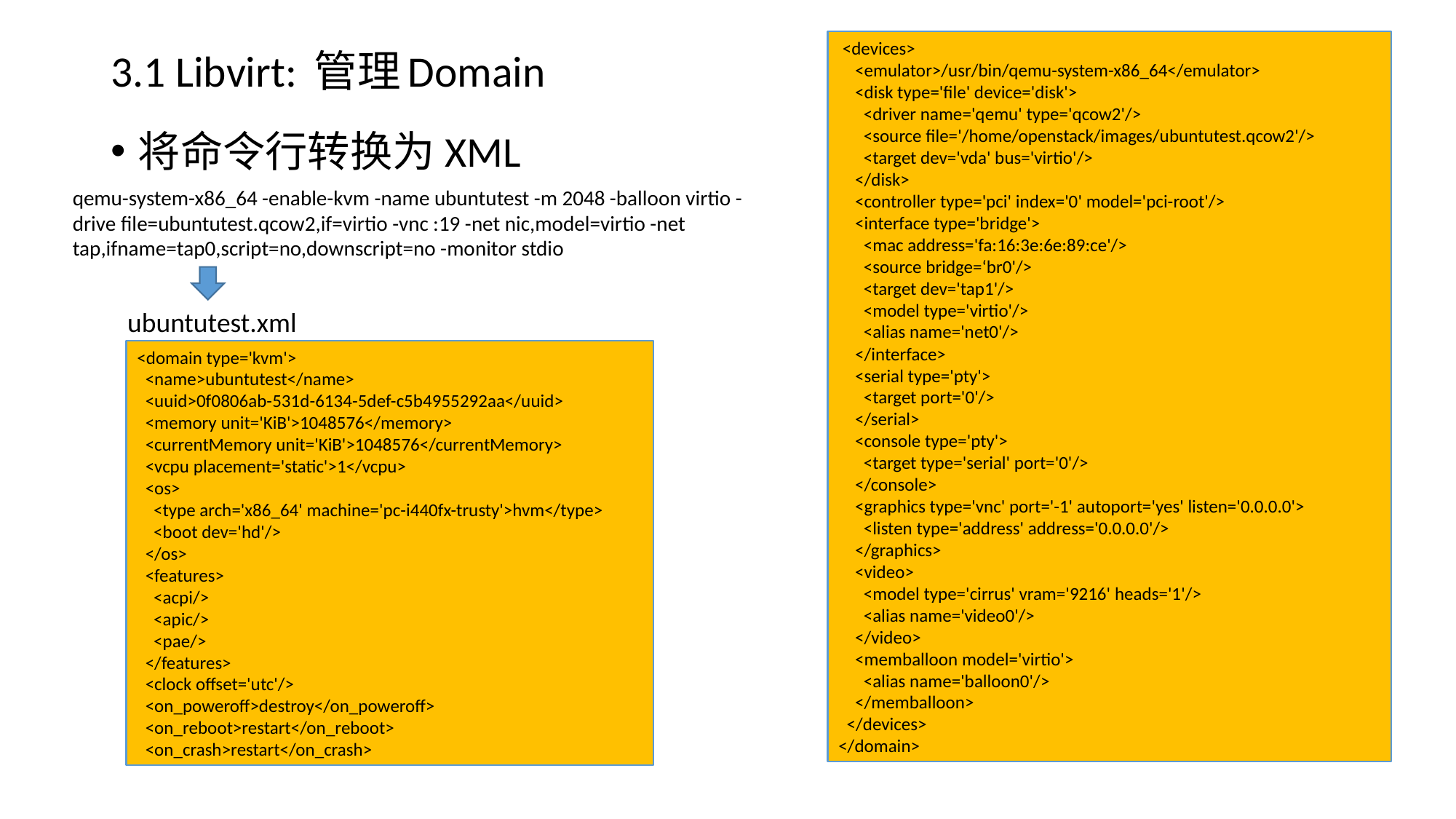

<devices>
    <emulator>/usr/bin/qemu-system-x86_64</emulator>
    <disk type='file' device='disk'>
      <driver name='qemu' type='qcow2'/>
      <source file='/home/openstack/images/ubuntutest.qcow2'/>
      <target dev='vda' bus='virtio'/>
    </disk>
    <controller type='pci' index='0' model='pci-root'/>
    <interface type='bridge'>
      <mac address='fa:16:3e:6e:89:ce'/>
      <source bridge=‘br0'/>
      <target dev='tap1'/>
      <model type='virtio'/>
      <alias name='net0'/>
    </interface>
    <serial type='pty'>
      <target port='0'/>
    </serial>
    <console type='pty'>
      <target type='serial' port='0'/>
    </console>
    <graphics type='vnc' port='-1' autoport='yes' listen='0.0.0.0'>
      <listen type='address' address='0.0.0.0'/>
    </graphics>
    <video>
      <model type='cirrus' vram='9216' heads='1'/>
      <alias name='video0'/>
    </video>
    <memballoon model='virtio'>
      <alias name='balloon0'/>
    </memballoon>
  </devices>
</domain>
# 3.1 Libvirt: 管理Domain
将命令行转换为XML
qemu-system-x86_64 -enable-kvm -name ubuntutest -m 2048 -balloon virtio -drive file=ubuntutest.qcow2,if=virtio -vnc :19 -net nic,model=virtio -net tap,ifname=tap0,script=no,downscript=no -monitor stdio

ubuntutest.xml
<domain type='kvm'>
  <name>ubuntutest</name>
  <uuid>0f0806ab-531d-6134-5def-c5b4955292aa</uuid>
  <memory unit='KiB'>1048576</memory>
  <currentMemory unit='KiB'>1048576</currentMemory>
  <vcpu placement='static'>1</vcpu>
  <os>
    <type arch='x86_64' machine='pc-i440fx-trusty'>hvm</type>
    <boot dev='hd'/>
  </os>
  <features>
    <acpi/>
    <apic/>
    <pae/>
  </features>
  <clock offset='utc'/>
  <on_poweroff>destroy</on_poweroff>
  <on_reboot>restart</on_reboot>
  <on_crash>restart</on_crash>